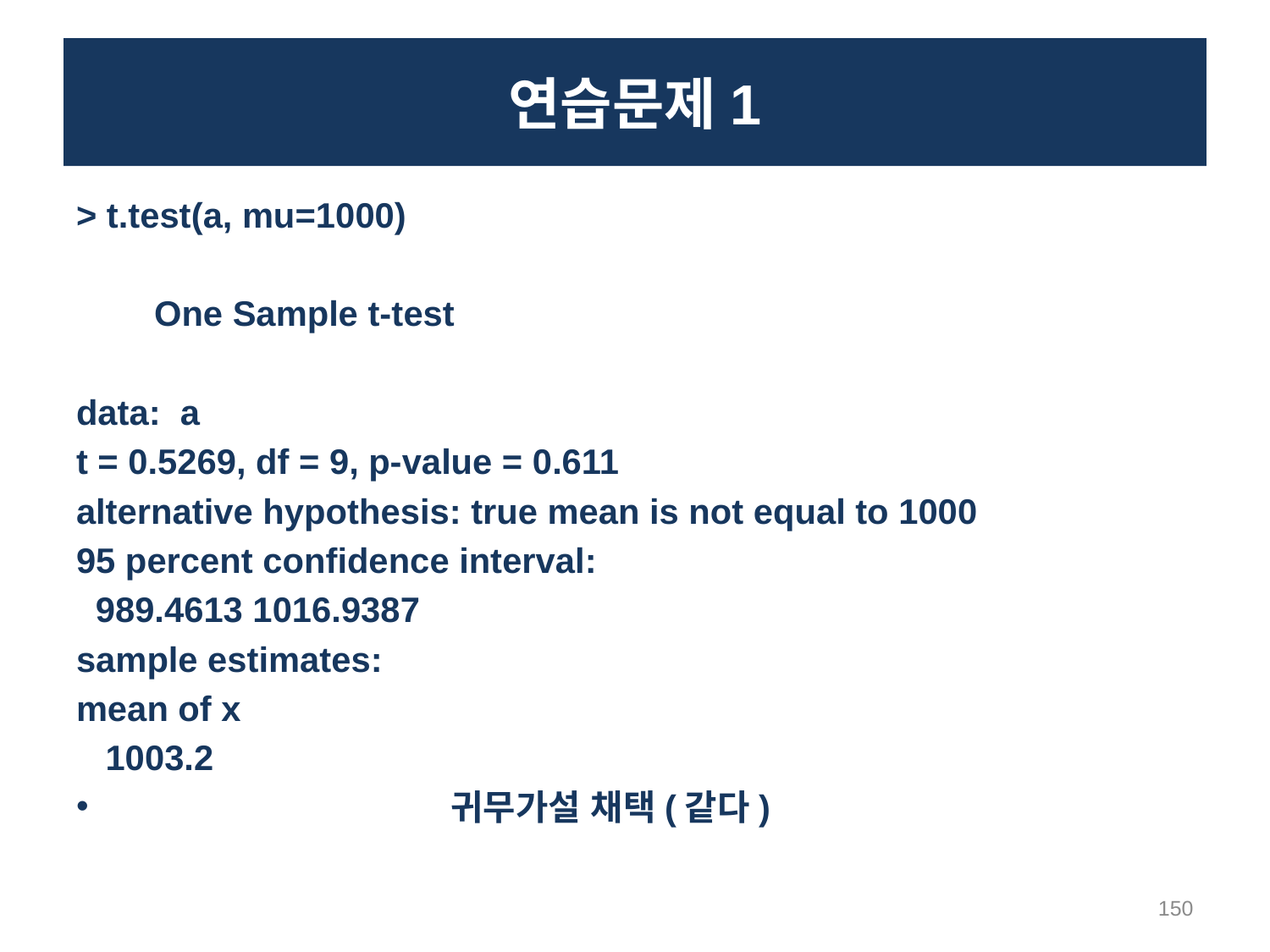

# 연습문제1
> t.test(a, mu=1000)

        One Sample t-test

data:  a
t = 0.5269, df = 9, p-value = 0.611
alternative hypothesis: true mean is not equal to 1000
95 percent confidence interval:
  989.4613 1016.9387
sample estimates:
mean of x
   1003.2
                                귀무가설 채택(같다)

150